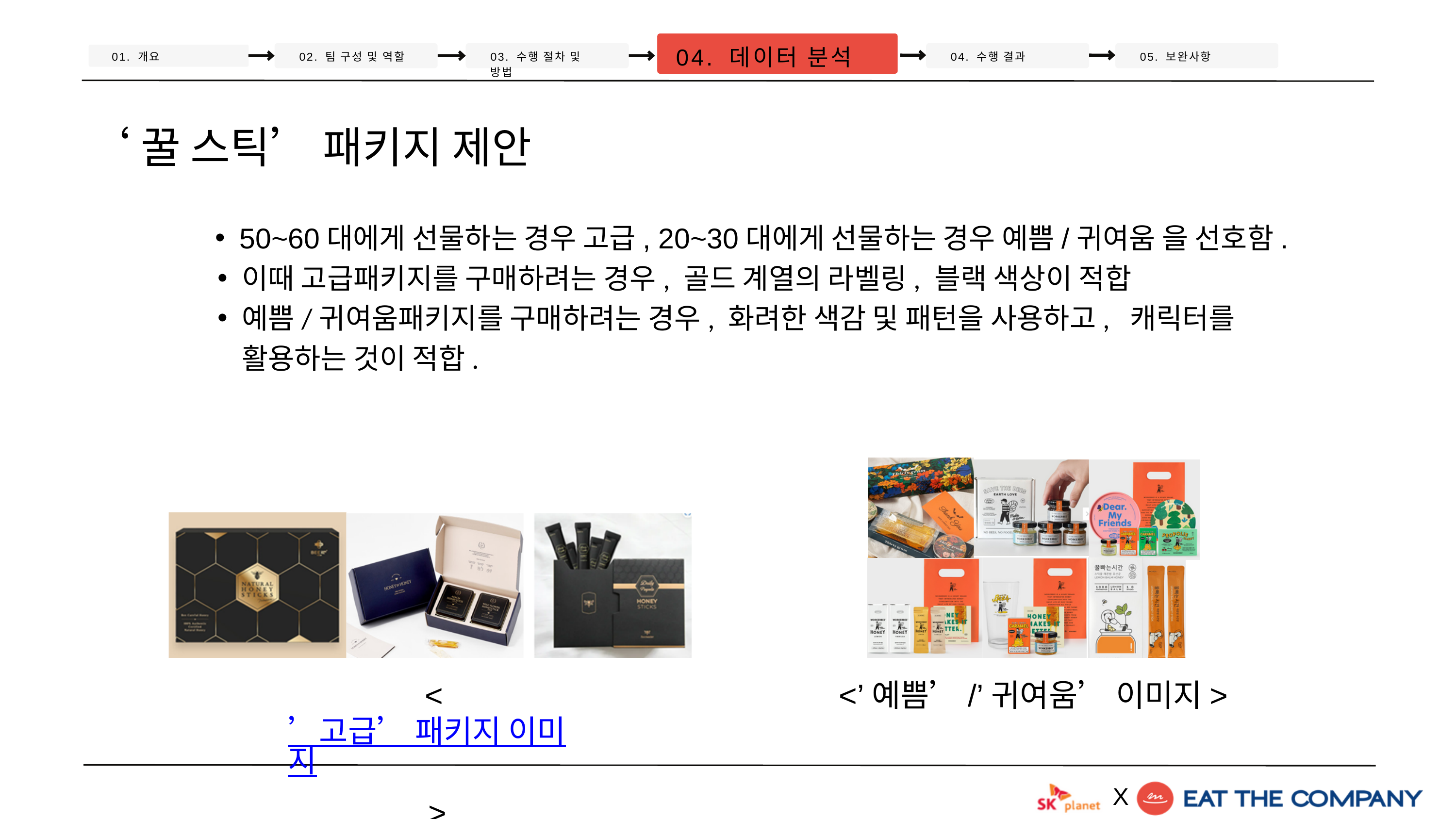

04. 데이터 분석

01. 개요

02. 팀 구성 및 역할

03. 수행 절차 및 방법

04. 수행 결과

05. 보완사항

‘꿀 스틱’ 패키지 제안
50~60대에게 선물하는 경우 고급, 20~30대에게 선물하는 경우 예쁨/귀여움 을 선호함.
이때 고급패키지를 구매하려는 경우, 골드 계열의 라벨링, 블랙 색상이 적합
예쁨/귀여움패키지를 구매하려는 경우, 화려한 색감 및 패턴을 사용하고,  캐릭터를 활용하는 것이 적합.

<’고급’ 패키지 이미지>
<’예쁨’/’귀여움’ 이미지>

X